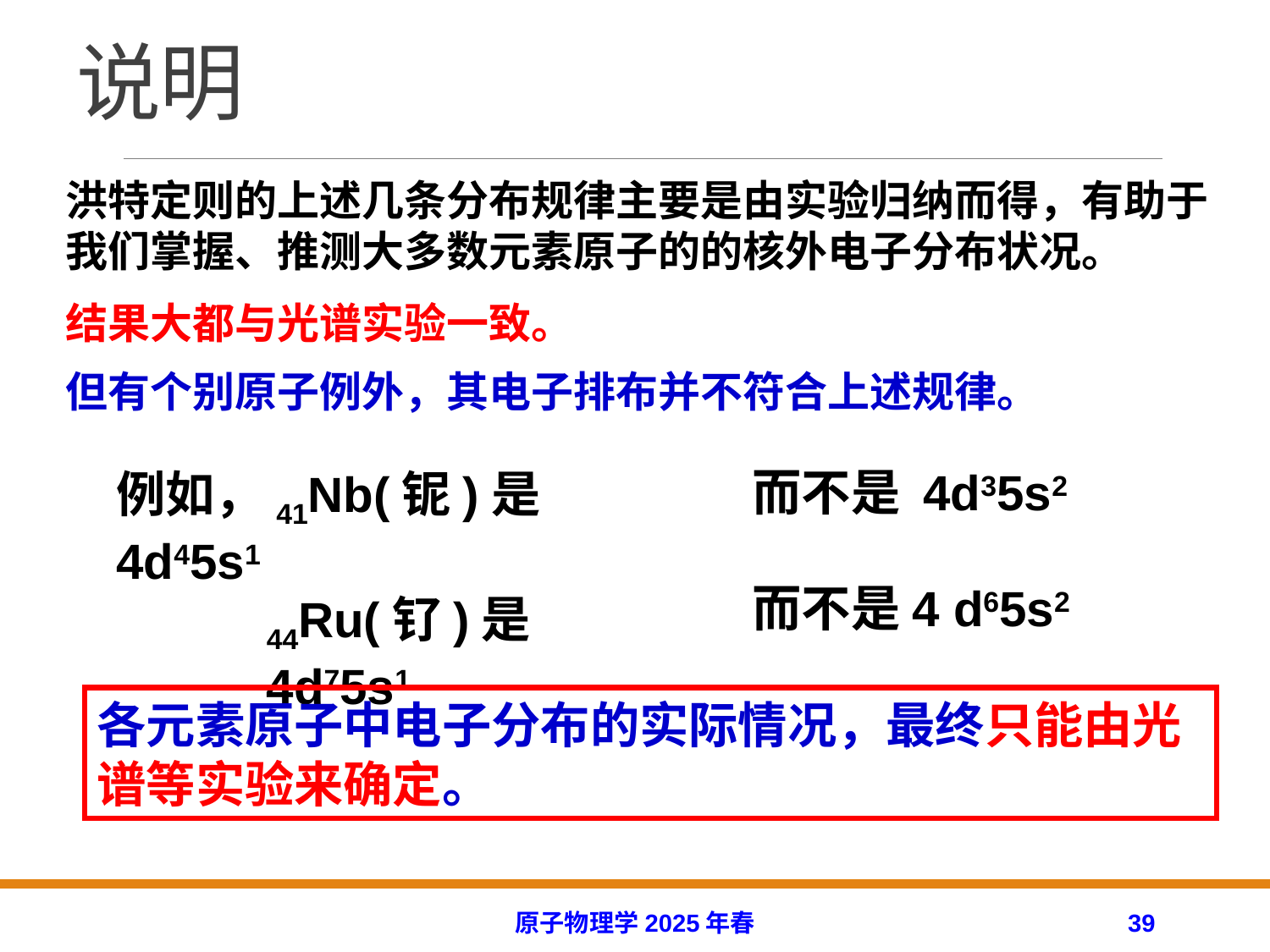

# 说明
洪特定则的上述几条分布规律主要是由实验归纳而得，有助于我们掌握、推测大多数元素原子的的核外电子分布状况。
结果大都与光谱实验一致。
但有个别原子例外，其电子排布并不符合上述规律。

而不是 4d35s2
例如，41Nb(铌)是 4d45s1
而不是4 d65s2
44Ru(钌)是 4d75s1
各元素原子中电子分布的实际情况，最终只能由光谱等实验来确定。
原子物理学2025年春
39